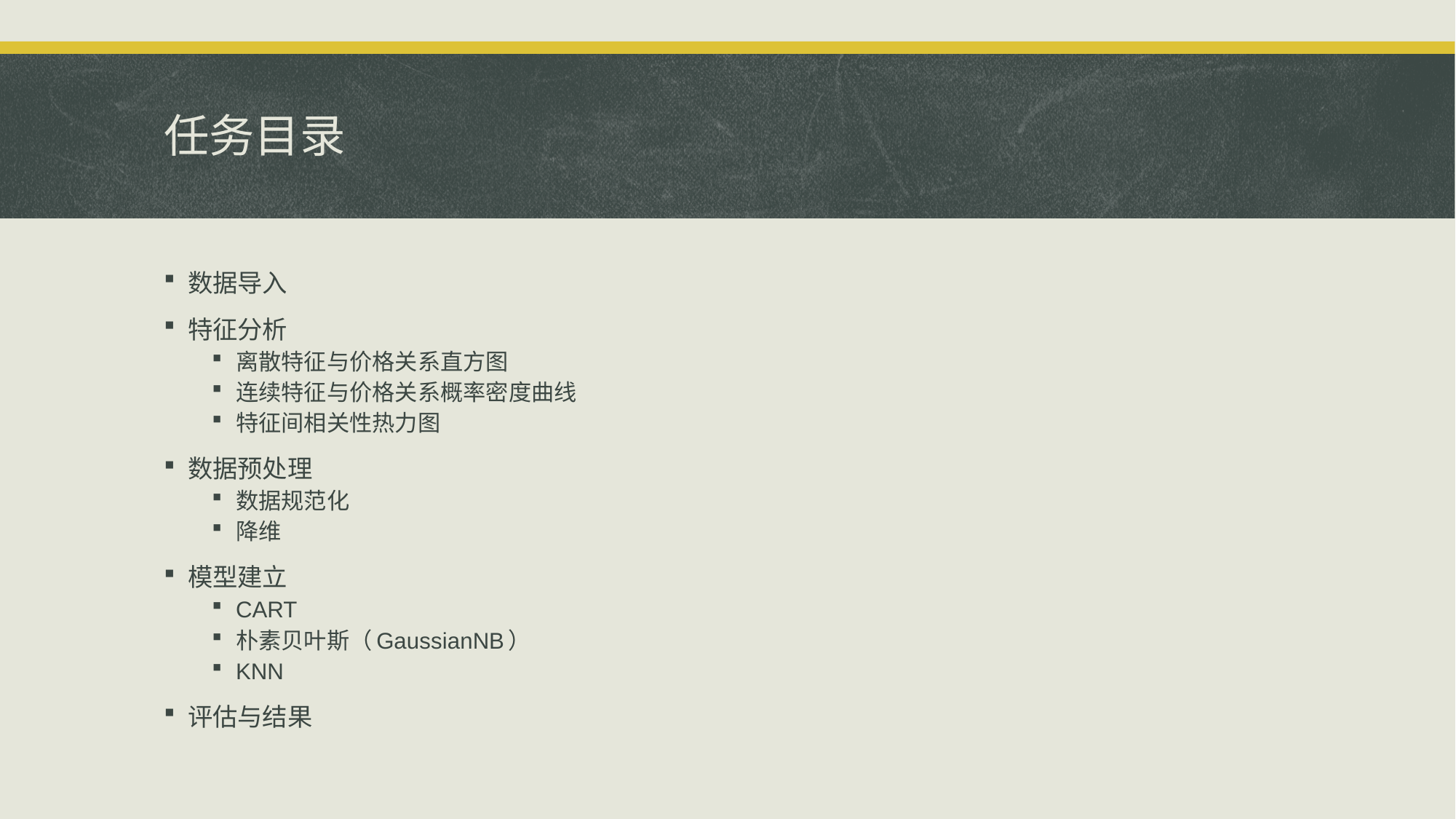

# 任务目录
数据导入
特征分析
离散特征与价格关系直方图
连续特征与价格关系概率密度曲线
特征间相关性热力图
数据预处理
数据规范化
降维
模型建立
CART
朴素贝叶斯（GaussianNB）
KNN
评估与结果